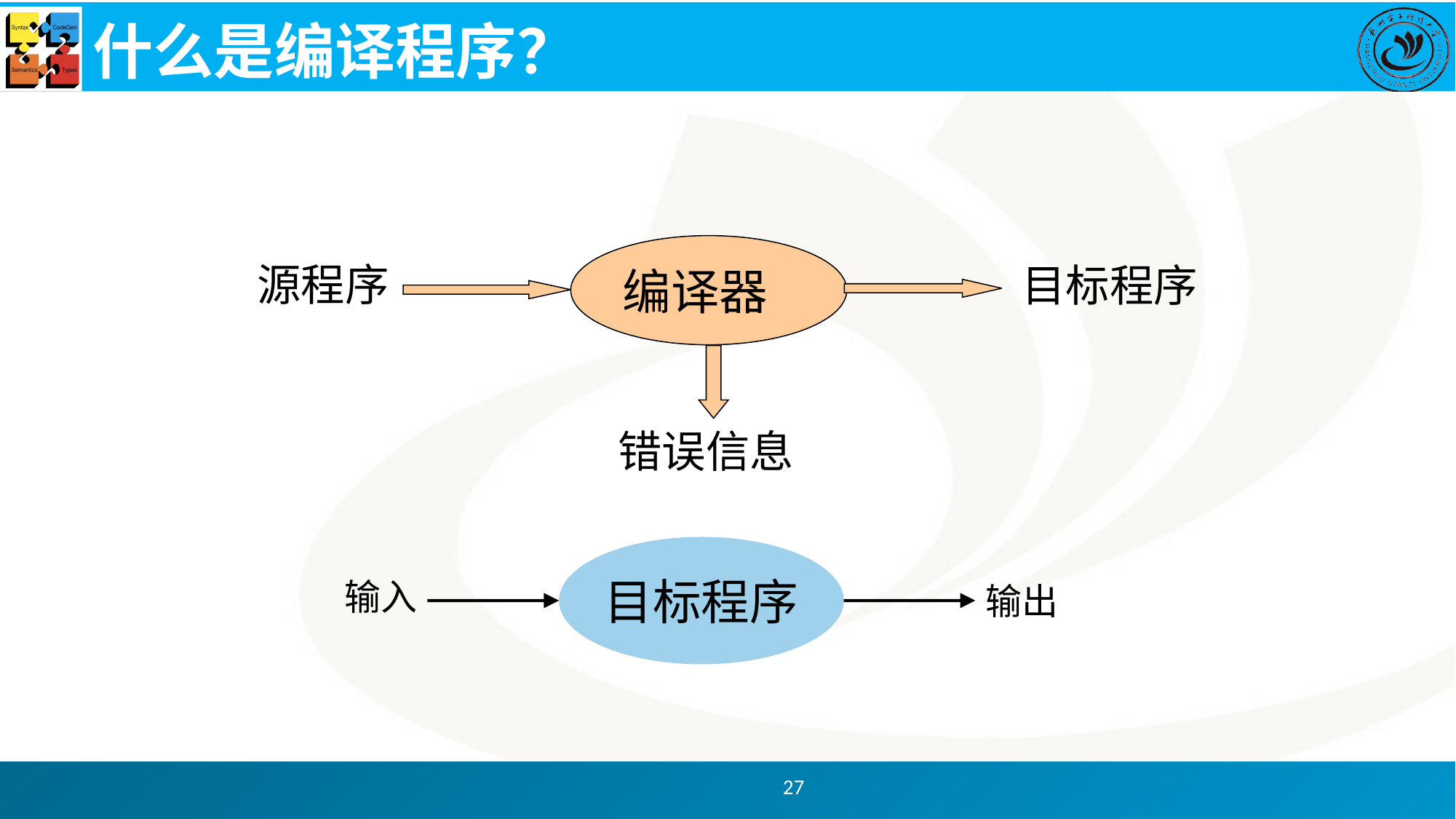

# 什么是编译程序？
编译器
源程序
目标程序

错误信息
目标程序
输入
输出
27